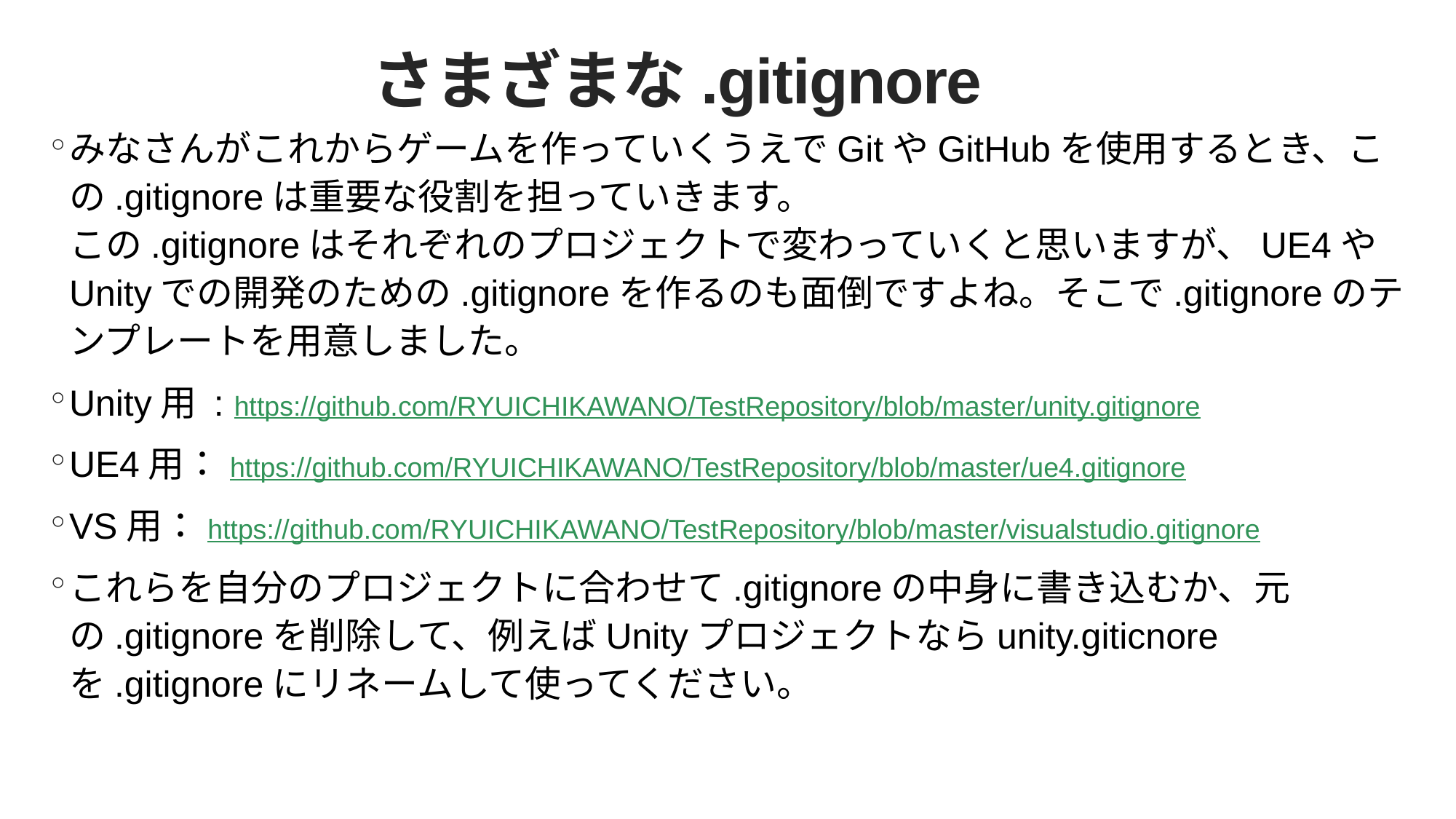

# さまざまな.gitignore
みなさんがこれからゲームを作っていくうえでGitやGitHubを使用するとき、この.gitignoreは重要な役割を担っていきます。
この.gitignoreはそれぞれのプロジェクトで変わっていくと思いますが、UE4やUnityでの開発のための.gitignoreを作るのも面倒ですよね。そこで.gitignoreのテンプレートを用意しました。
Unity用 : https://github.com/RYUICHIKAWANO/TestRepository/blob/master/unity.gitignore
UE4用：https://github.com/RYUICHIKAWANO/TestRepository/blob/master/ue4.gitignore
VS用：https://github.com/RYUICHIKAWANO/TestRepository/blob/master/visualstudio.gitignore
これらを自分のプロジェクトに合わせて.gitignoreの中身に書き込むか、元の.gitignoreを削除して、例えばUnityプロジェクトならunity.giticnoreを.gitignoreにリネームして使ってください。